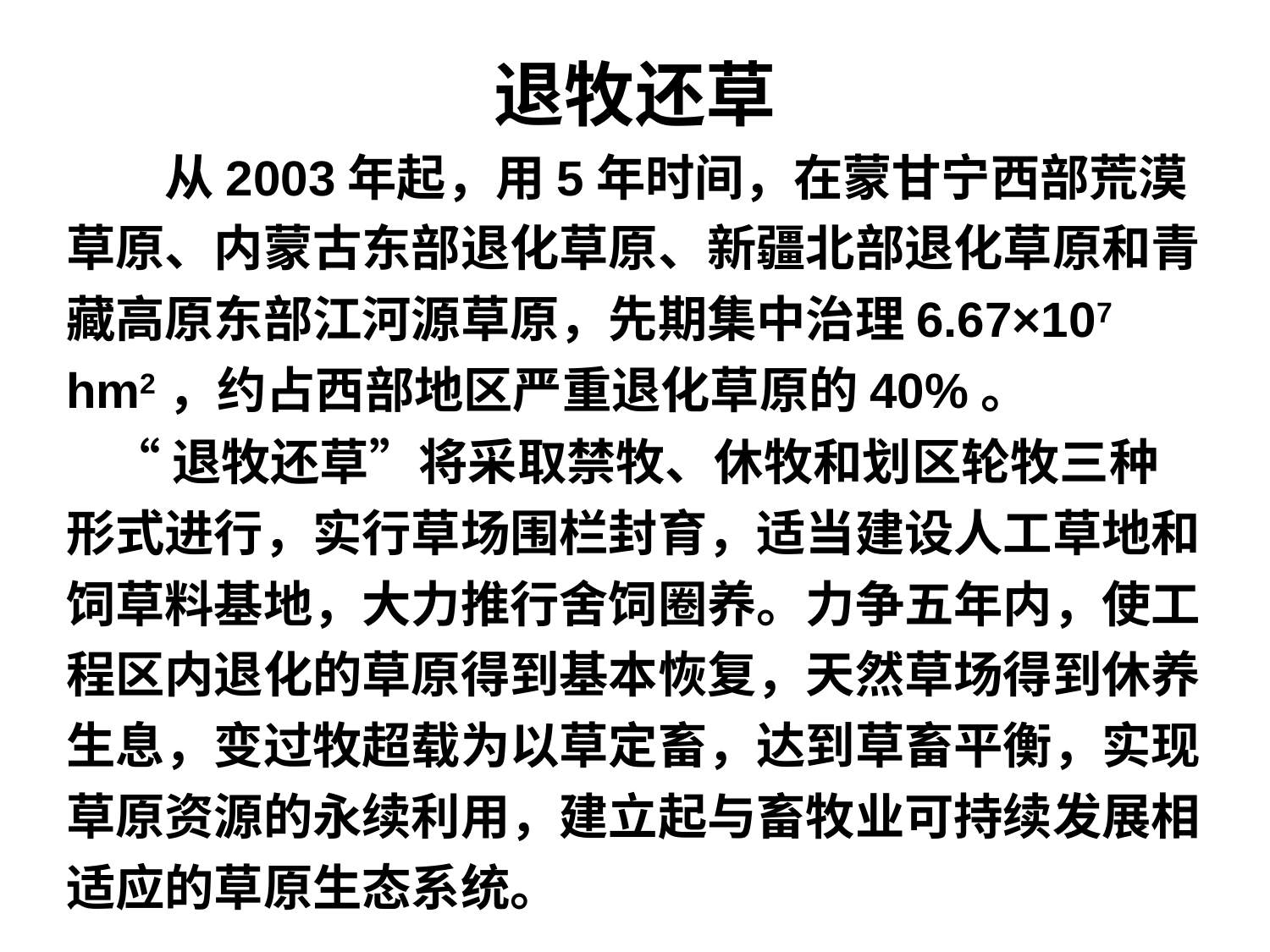

退牧还草
　　从2003年起，用5年时间，在蒙甘宁西部荒漠草原、内蒙古东部退化草原、新疆北部退化草原和青藏高原东部江河源草原，先期集中治理6.67×107 hm2，约占西部地区严重退化草原的40%。
    “退牧还草”将采取禁牧、休牧和划区轮牧三种形式进行，实行草场围栏封育，适当建设人工草地和饲草料基地，大力推行舍饲圈养。力争五年内，使工程区内退化的草原得到基本恢复，天然草场得到休养生息，变过牧超载为以草定畜，达到草畜平衡，实现草原资源的永续利用，建立起与畜牧业可持续发展相适应的草原生态系统。